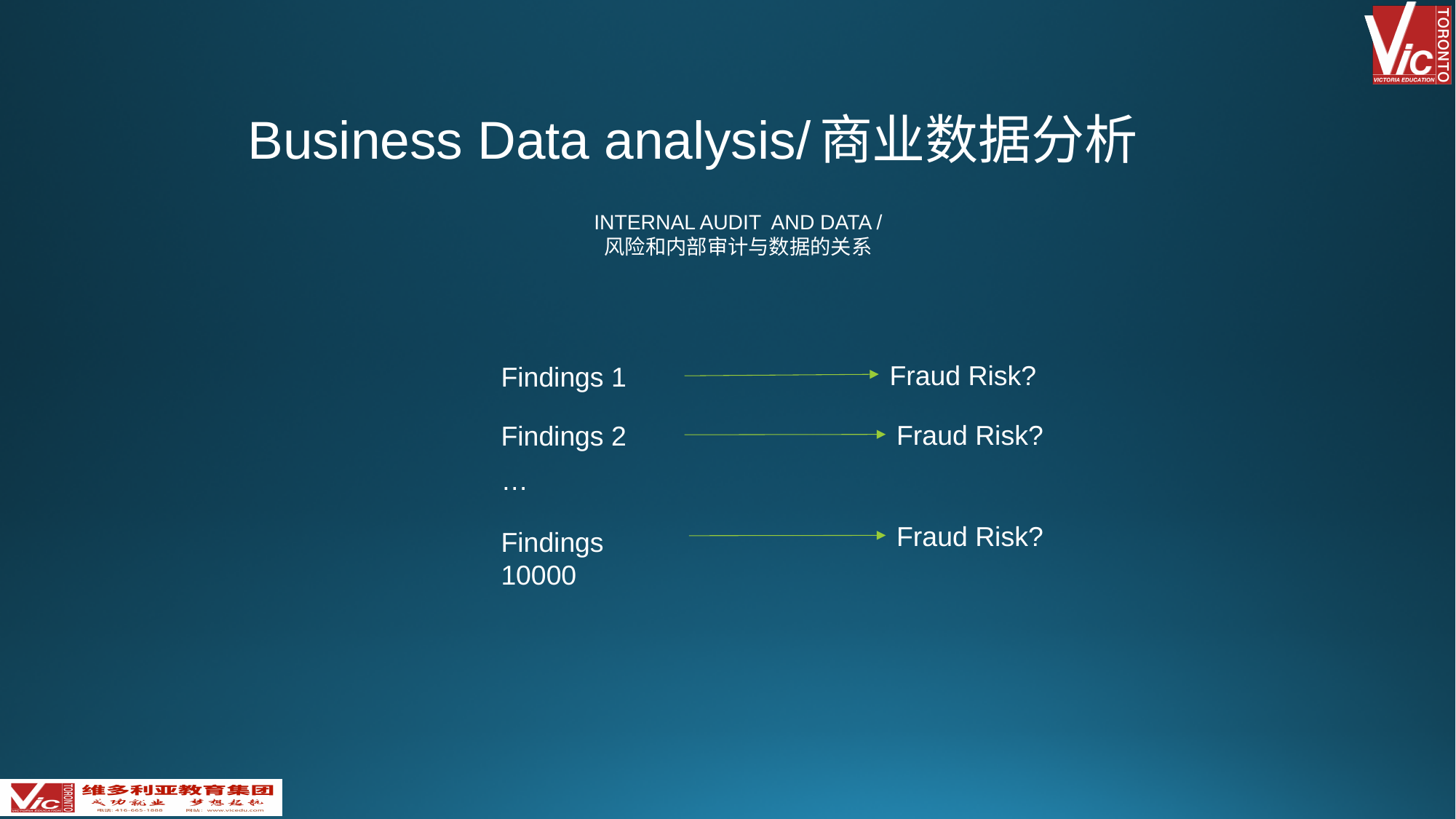

# Business Data analysis/商业数据分析
internal audit  and DATA /
风险和内部审计与数据的关系
Fraud Risk?
Findings 1
Fraud Risk?
Findings 2
…
Fraud Risk?
Findings 10000